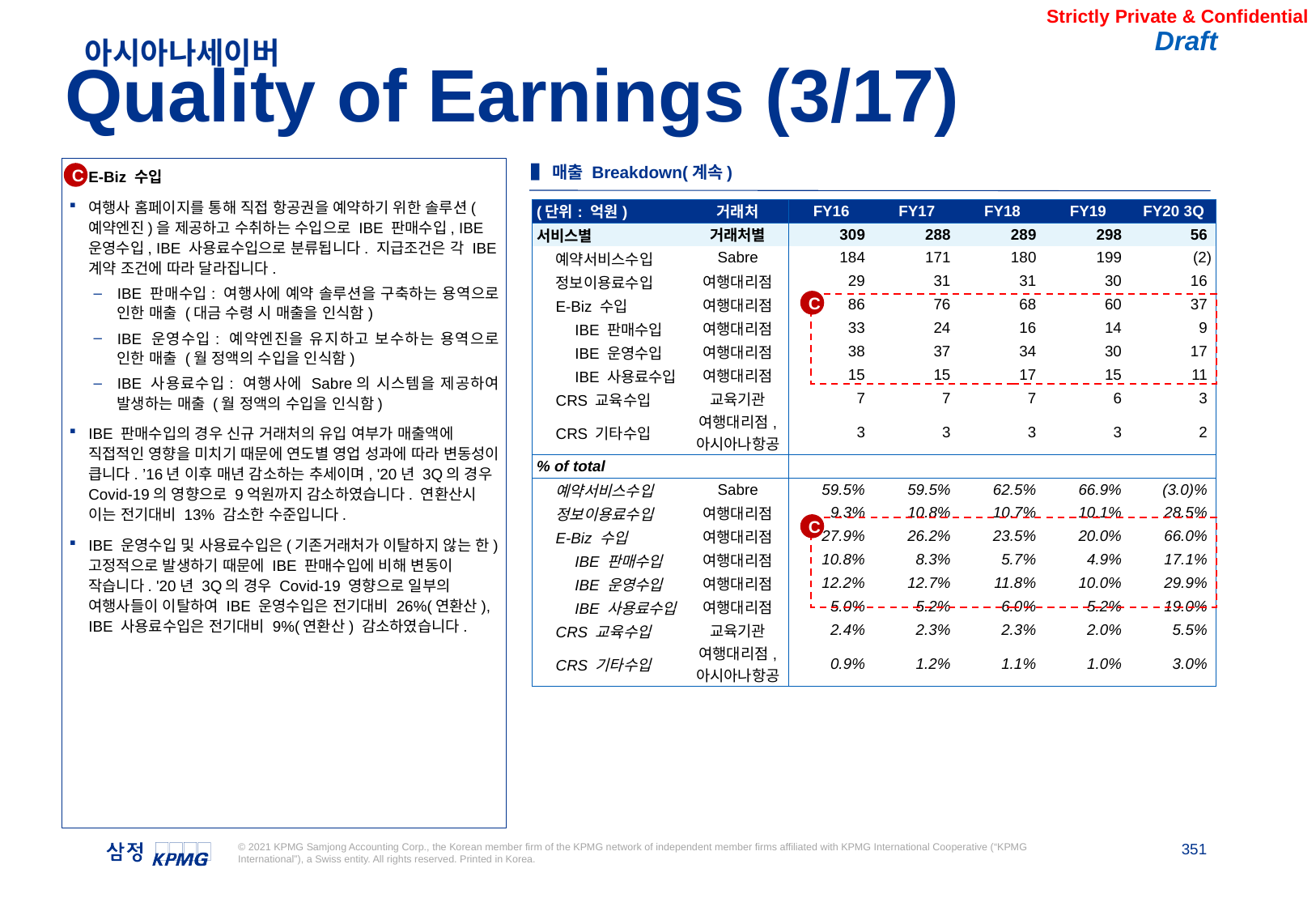

아시아나세이버
Quality of Earnings (3/17)
▌매출 Breakdown(계속)

E-Biz 수입
여행사 홈페이지를 통해 직접 항공권을 예약하기 위한 솔루션(예약엔진)을 제공하고 수취하는 수입으로 IBE 판매수입, IBE운영수입, IBE 사용료수입으로 분류됩니다. 지급조건은 각 IBE 계약 조건에 따라 달라집니다.
IBE 판매수입: 여행사에 예약 솔루션을 구축하는 용역으로 인한 매출 (대금 수령 시 매출을 인식함)
IBE 운영수입: 예약엔진을 유지하고 보수하는 용역으로 인한 매출 (월 정액의 수입을 인식함)
IBE 사용료수입: 여행사에 Sabre의 시스템을 제공하여 발생하는 매출 (월 정액의 수입을 인식함)
IBE 판매수입의 경우 신규 거래처의 유입 여부가 매출액에 직접적인 영향을 미치기 때문에 연도별 영업 성과에 따라 변동성이 큽니다. ’16년 이후 매년 감소하는 추세이며, '20년 3Q의 경우 Covid-19의 영향으로 9억원까지 감소하였습니다. 연환산시 이는 전기대비 13% 감소한 수준입니다.
IBE 운영수입 및 사용료수입은(기존거래처가 이탈하지 않는 한) 고정적으로 발생하기 때문에 IBE 판매수입에 비해 변동이 작습니다. '20년 3Q의 경우 Covid-19 영향으로 일부의 여행사들이 이탈하여 IBE 운영수입은 전기대비 26%(연환산), IBE 사용료수입은 전기대비 9%(연환산) 감소하였습니다.

C
| (단위: 억원) | 거래처 | FY16 | FY17 | FY18 | FY19 | FY20 3Q |
| --- | --- | --- | --- | --- | --- | --- |
| 서비스별 | 거래처별 | 309 | 288 | 289 | 298 | 56 |
| 예약서비스수입 | Sabre | 184 | 171 | 180 | 199 | (2) |
| 정보이용료수입 | 여행대리점 | 29 | 31 | 31 | 30 | 16 |
| E-Biz 수입 | 여행대리점 | 86 | 76 | 68 | 60 | 37 |
| IBE 판매수입 | 여행대리점 | 33 | 24 | 16 | 14 | 9 |
| IBE 운영수입 | 여행대리점 | 38 | 37 | 34 | 30 | 17 |
| IBE 사용료수입 | 여행대리점 | 15 | 15 | 17 | 15 | 11 |
| CRS 교육수입 | 교육기관 | 7 | 7 | 7 | 6 | 3 |
| CRS 기타수입 | 여행대리점, 아시아나항공 | 3 | 3 | 3 | 3 | 2 |
| % of total |  |  |  |  |  |  |
| 예약서비스수입 | Sabre | 59.5% | 59.5% | 62.5% | 66.9% | (3.0)% |
| 정보이용료수입 | 여행대리점 | 9.3% | 10.8% | 10.7% | 10.1% | 28.5% |
| E-Biz 수입 | 여행대리점 | 27.9% | 26.2% | 23.5% | 20.0% | 66.0% |
| IBE 판매수입 | 여행대리점 | 10.8% | 8.3% | 5.7% | 4.9% | 17.1% |
| IBE 운영수입 | 여행대리점 | 12.2% | 12.7% | 11.8% | 10.0% | 29.9% |
| IBE 사용료수입 | 여행대리점 | 5.0% | 5.2% | 6.0% | 5.2% | 19.0% |
| CRS 교육수입 | 교육기관 | 2.4% | 2.3% | 2.3% | 2.0% | 5.5% |
| CRS 기타수입 | 여행대리점, 아시아나항공 | 0.9% | 1.2% | 1.1% | 1.0% | 3.0% |
C

C